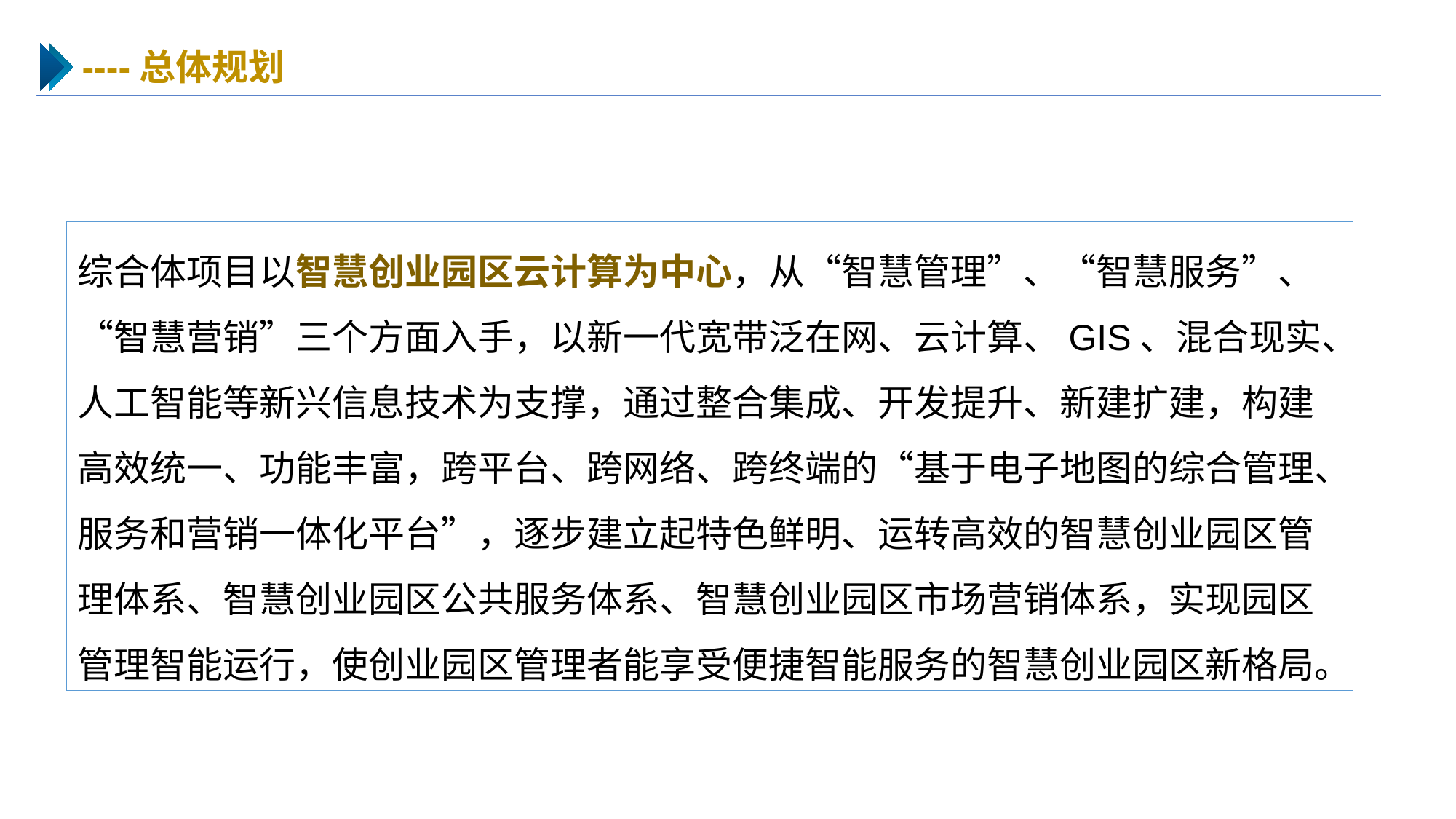

----总体规划
综合体项目以智慧创业园区云计算为中心，从“智慧管理”、“智慧服务”、“智慧营销”三个方面入手，以新一代宽带泛在网、云计算、GIS、混合现实、人工智能等新兴信息技术为支撑，通过整合集成、开发提升、新建扩建，构建高效统一、功能丰富，跨平台、跨网络、跨终端的“基于电子地图的综合管理、服务和营销一体化平台”，逐步建立起特色鲜明、运转高效的智慧创业园区管理体系、智慧创业园区公共服务体系、智慧创业园区市场营销体系，实现园区管理智能运行，使创业园区管理者能享受便捷智能服务的智慧创业园区新格局。